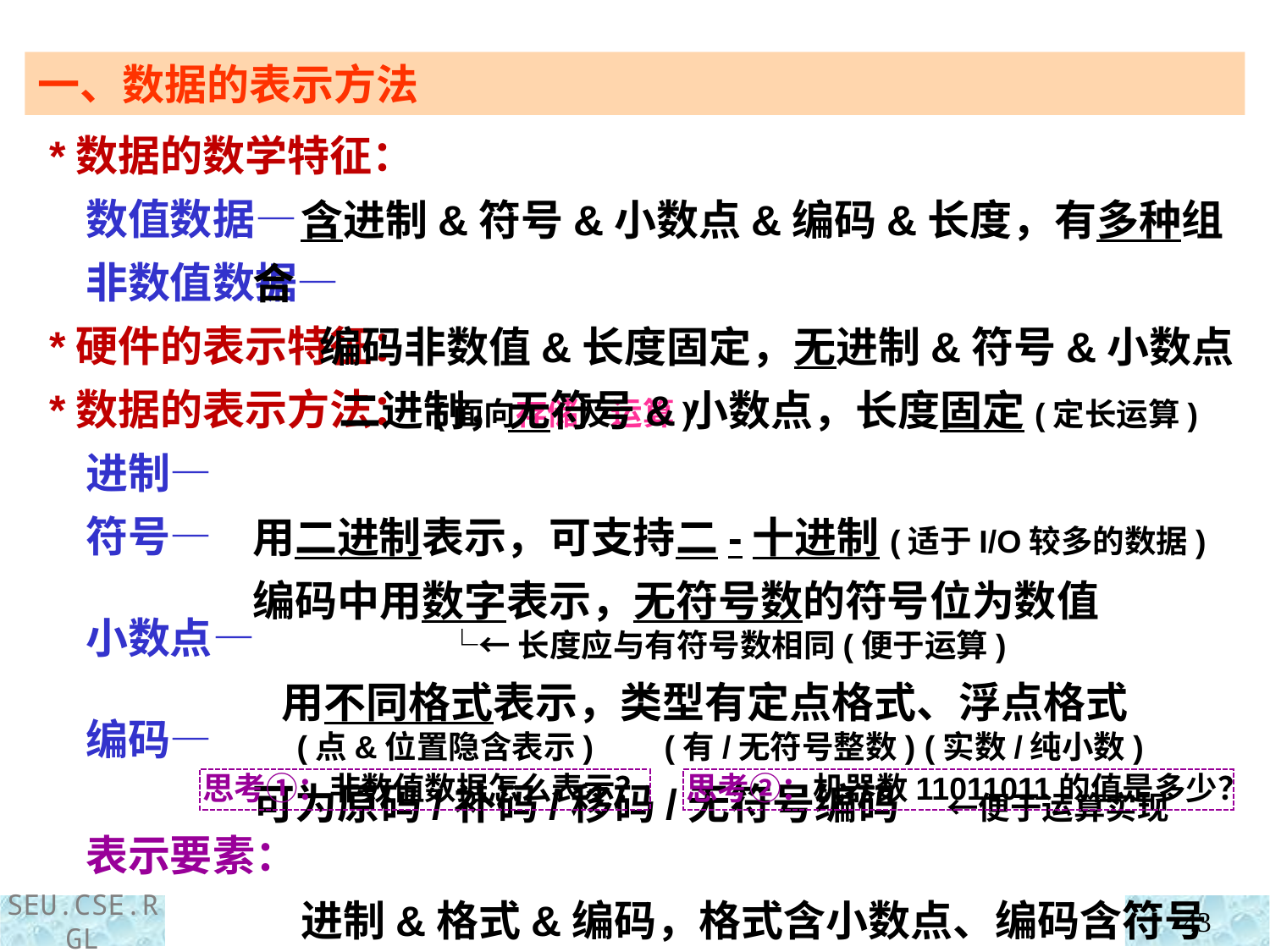

一、数据的表示方法
 *数据的数学特征：
    数值数据—
    非数值数据—
 *硬件的表示特征：
 *数据的表示方法： (面向存储及运算)
    进制—
    符号—

    小数点—

    编码—

    表示要素：
    含进制&符号&小数点&编码&长度，有多种组合
      编码非数值&长度固定，无进制&符号&小数点
        二进制，无符号&小数点，长度固定(定长运算)

用二进制表示，可支持二-十进制(适于I/O较多的数据)
编码中用数字表示，无符号数的符号位为数值
                           └←长度应与有符号数相同(便于运算)
  用不同格式表示，类型有定点格式、浮点格式
     (点&位置隐含表示)        (有/无符号整数) (实数/纯小数)
可为原码/补码/移码/无符号编码     ←便于运算实现

    进制&格式&编码，格式含小数点、编码含符号
思考①：非数值数据怎么表示？
思考②：机器数11011011的值是多少？
43